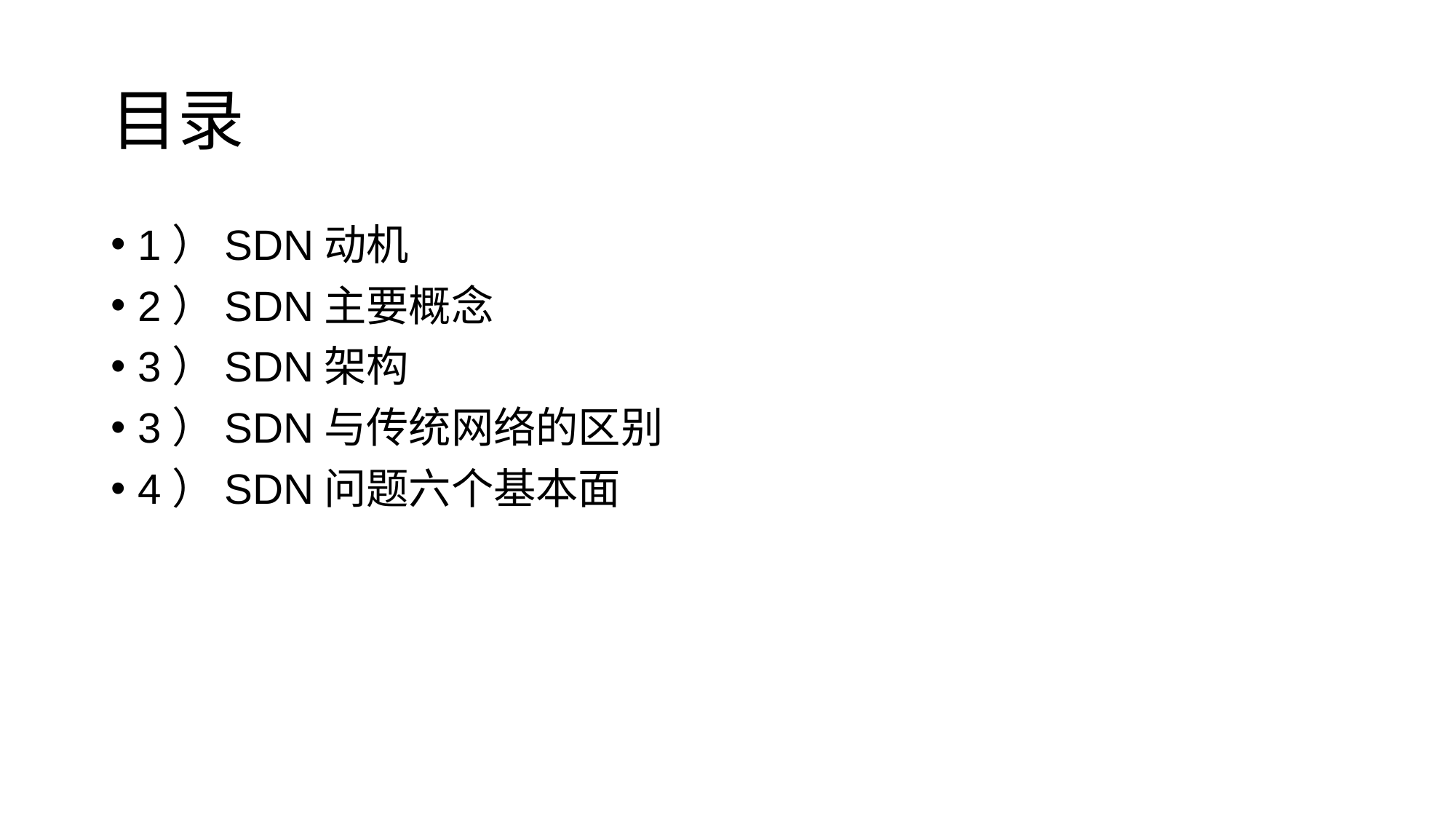

# 目录
1）SDN动机
2）SDN主要概念
3）SDN架构
3）SDN与传统网络的区别
4）SDN问题六个基本面